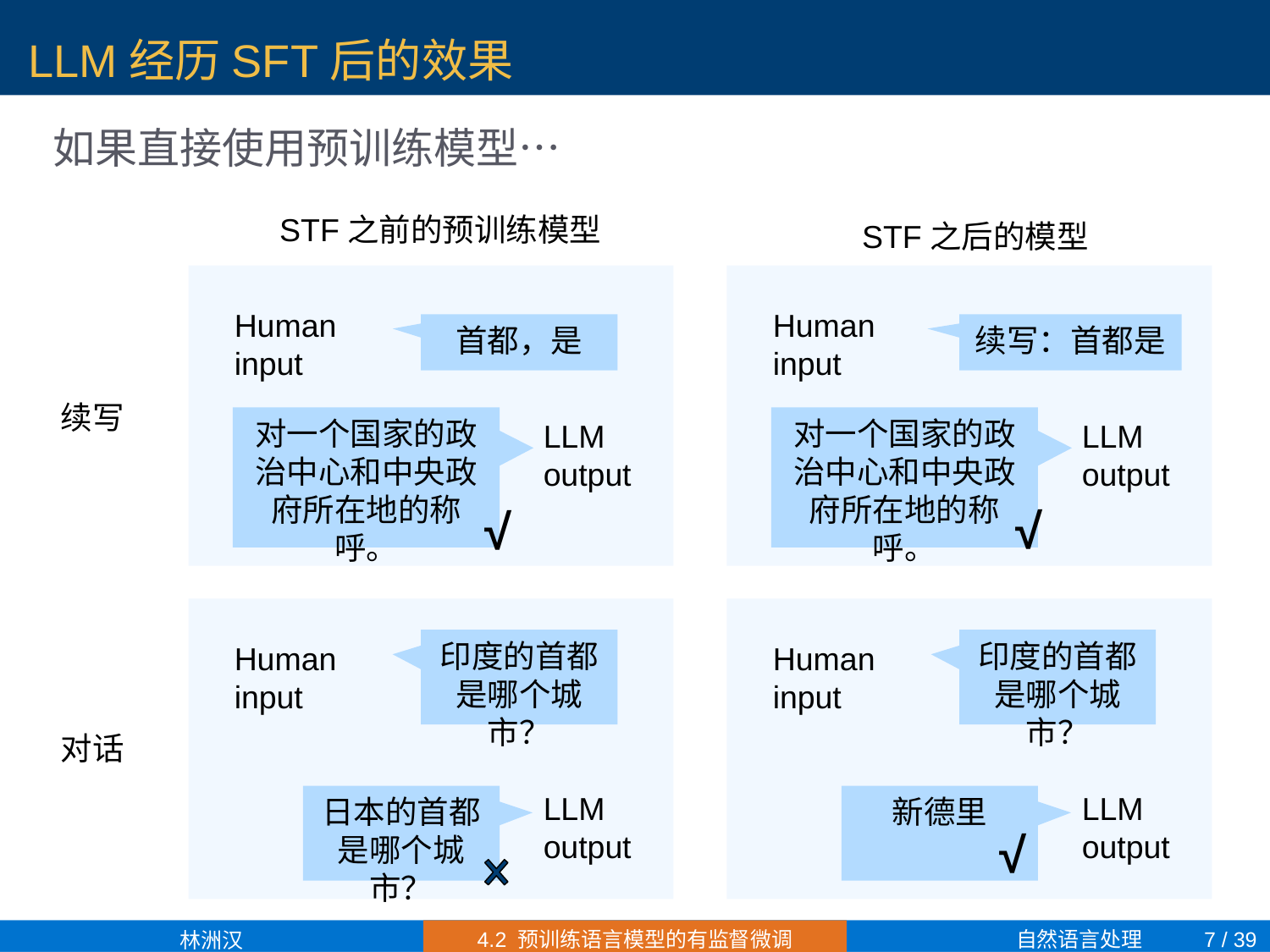

# LLM经历SFT后的效果
如果直接使用预训练模型…
STF之前的预训练模型
STF之后的模型

Human
input
Human
input
首都，是
续写：首都是
续写
对一个国家的政治中心和中央政府所在地的称呼。
对一个国家的政治中心和中央政府所在地的称呼。
LLM
output
LLM
output
√
√

印度的首都是哪个城市？
印度的首都是哪个城市？
Human
input
Human
input
对话
LLM
output
LLM
output
日本的首都是哪个城市？
新德里
√